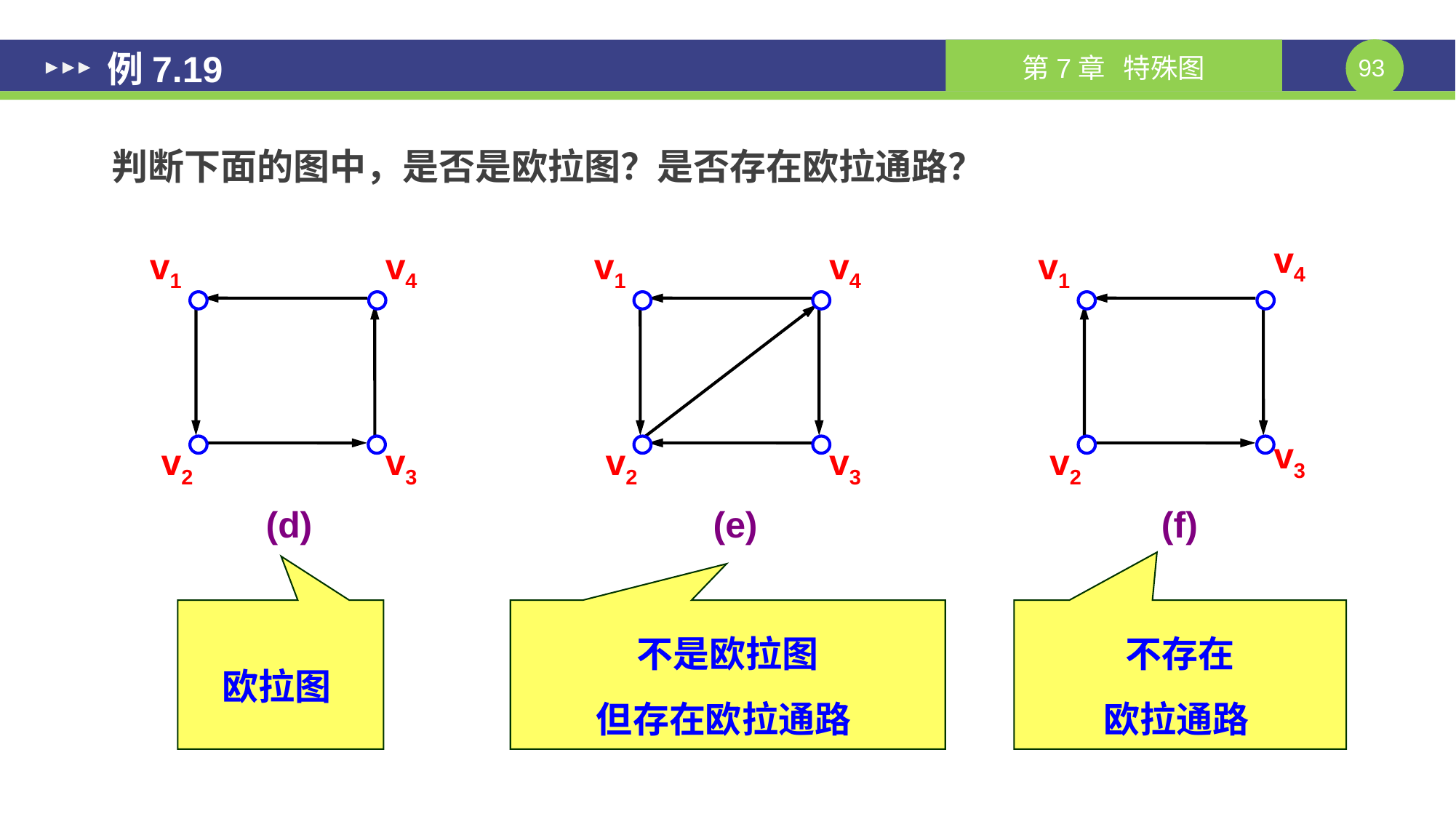

# 例7.19
判断下面的图中，是否是欧拉图？是否存在欧拉通路？
v4
v1
v4
v1
v4
v1

v3

v2
v3
v2
v3
v2

(d)
(e)
(f)
欧拉图
不是欧拉图
但存在欧拉通路
不存在
欧拉通路